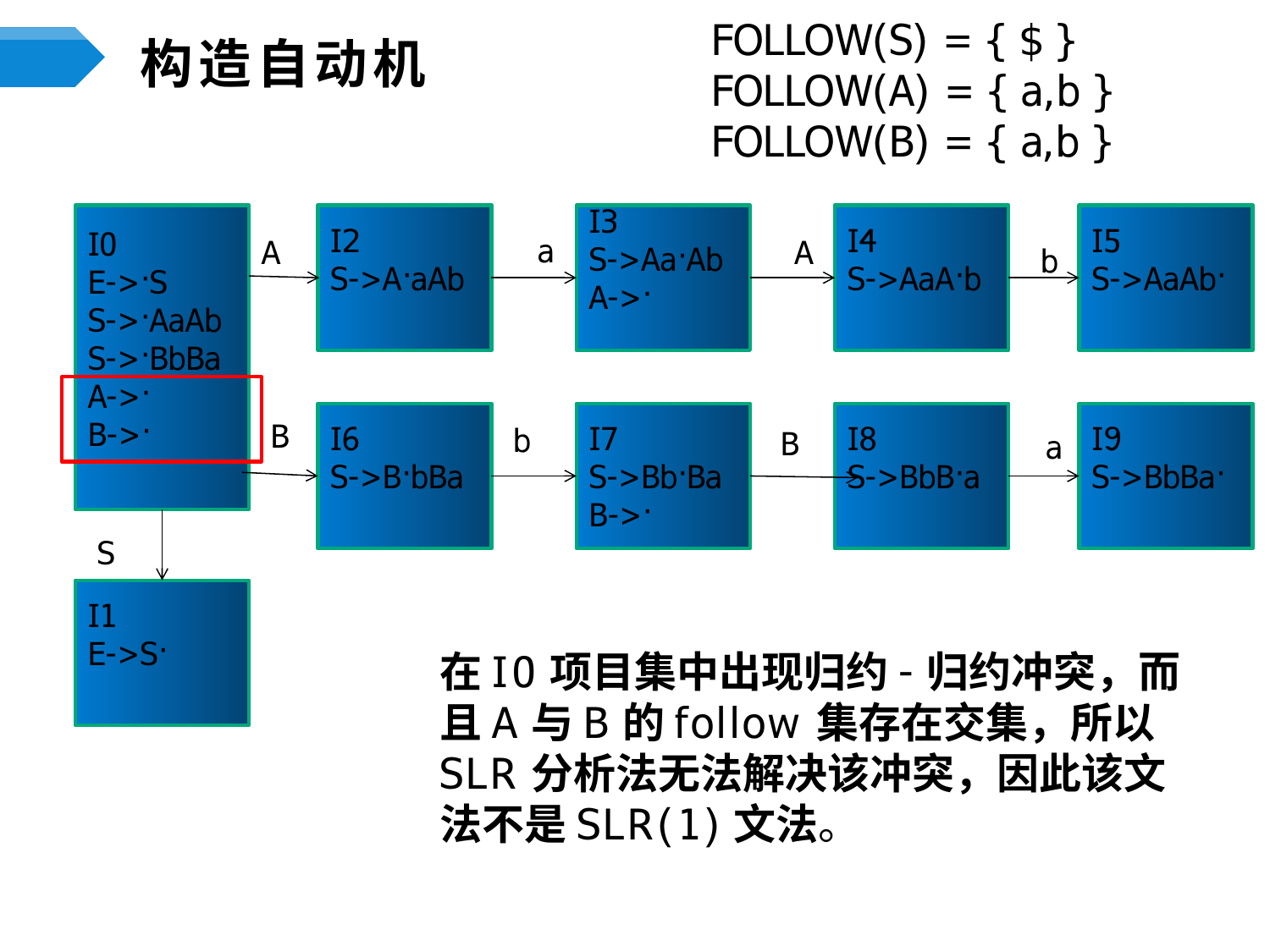

FOLLOW(S) = { $ }
FOLLOW(A) = { a,b }
FOLLOW(B) = { a,b }

# 构造自动机
I0
E->·S
S->·AaAb
S->·BbBa
A->·
B->·

I2
S->A·aAb

I3
S->Aa·Ab
A->·

I4
S->AaA·b

I5
S->AaAb·

a
A
A
b

I6
S->B·bBa

I7
S->Bb·Ba
B->·
I8
S->BbB·a

I9
S->BbBa·

B
b
B
a
S
I1
E->S·

在I0项目集中出现归约-归约冲突，而且A与B的follow集存在交集，所以SLR分析法无法解决该冲突，因此该文法不是SLR(1)文法。